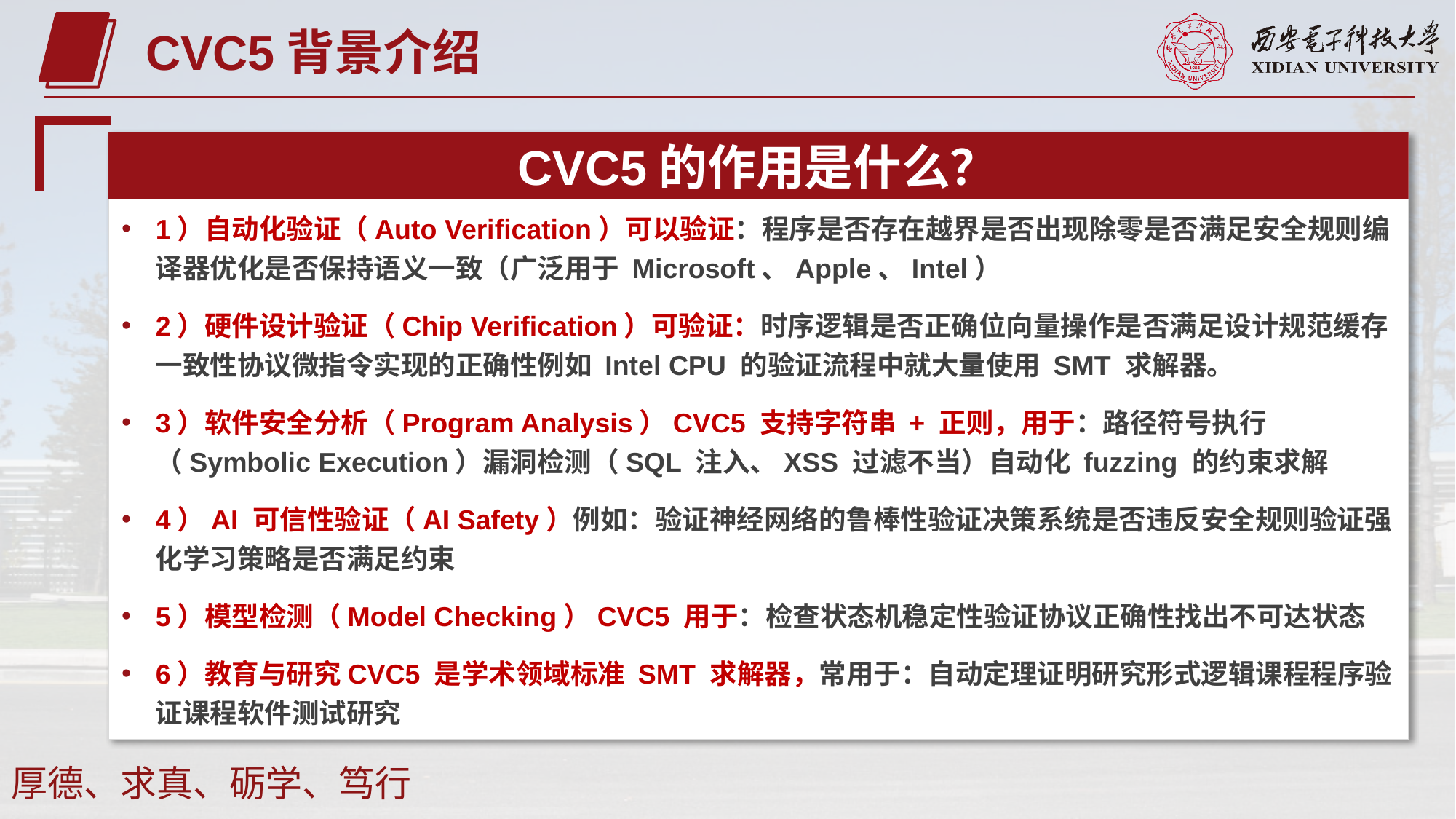

CVC5背景介绍

CVC5的作用是什么？
1）自动化验证（Auto Verification）可以验证：程序是否存在越界是否出现除零是否满足安全规则编译器优化是否保持语义一致（广泛用于 Microsoft、Apple、Intel）
2）硬件设计验证（Chip Verification）可验证：时序逻辑是否正确位向量操作是否满足设计规范缓存一致性协议微指令实现的正确性例如 Intel CPU 的验证流程中就大量使用 SMT 求解器。
3）软件安全分析（Program Analysis）CVC5 支持字符串 + 正则，用于：路径符号执行（Symbolic Execution）漏洞检测（SQL 注入、XSS 过滤不当）自动化 fuzzing 的约束求解
4）AI 可信性验证（AI Safety）例如：验证神经网络的鲁棒性验证决策系统是否违反安全规则验证强化学习策略是否满足约束
5）模型检测（Model Checking）CVC5 用于：检查状态机稳定性验证协议正确性找出不可达状态
6）教育与研究CVC5 是学术领域标准 SMT 求解器，常用于：自动定理证明研究形式逻辑课程程序验证课程软件测试研究